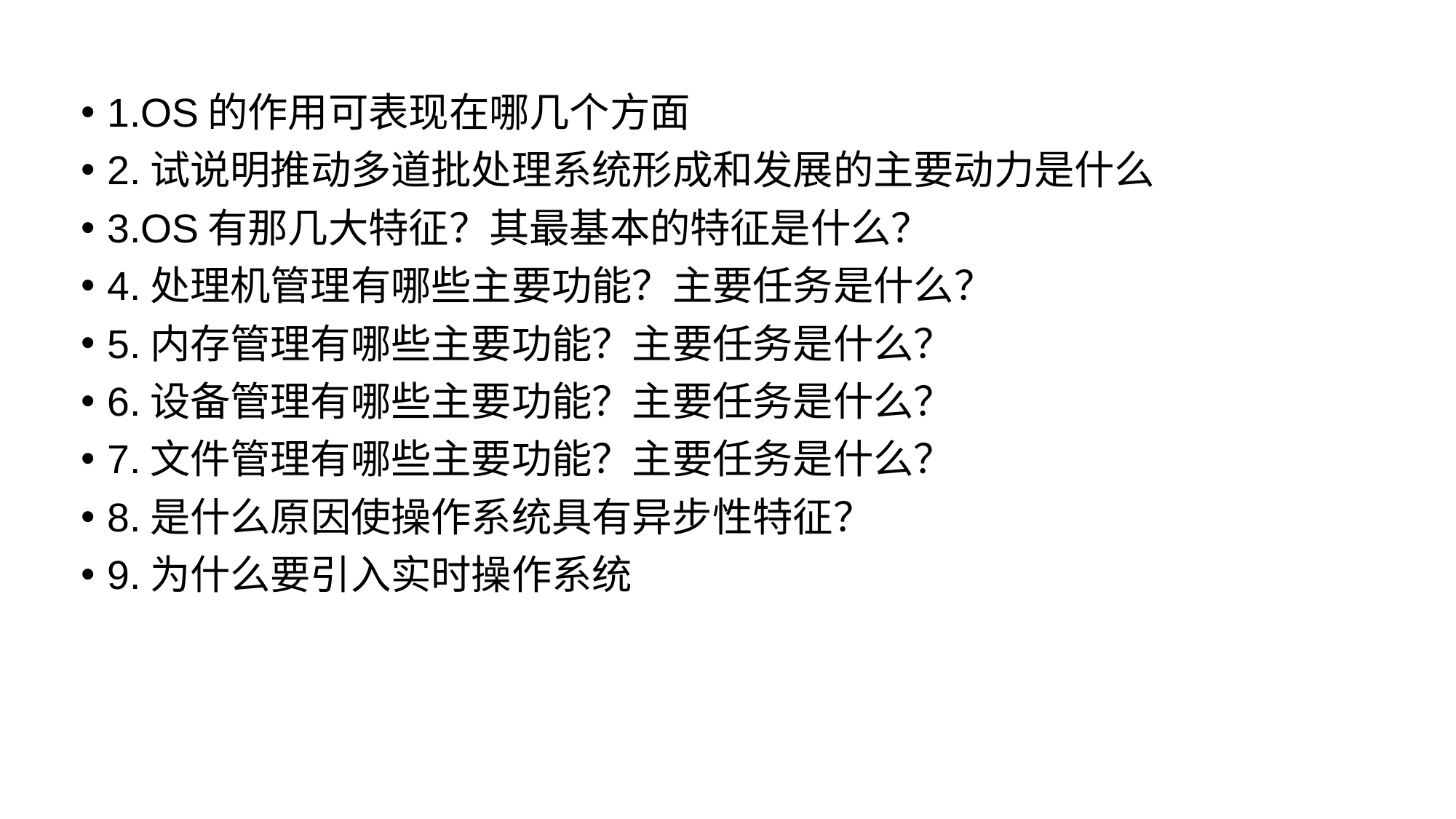

1.OS的作用可表现在哪几个方面
2.试说明推动多道批处理系统形成和发展的主要动力是什么
3.OS有那几大特征？其最基本的特征是什么？
4.处理机管理有哪些主要功能？主要任务是什么？
5.内存管理有哪些主要功能？主要任务是什么？
6.设备管理有哪些主要功能？主要任务是什么？
7.文件管理有哪些主要功能？主要任务是什么？
8.是什么原因使操作系统具有异步性特征？
9.为什么要引入实时操作系统